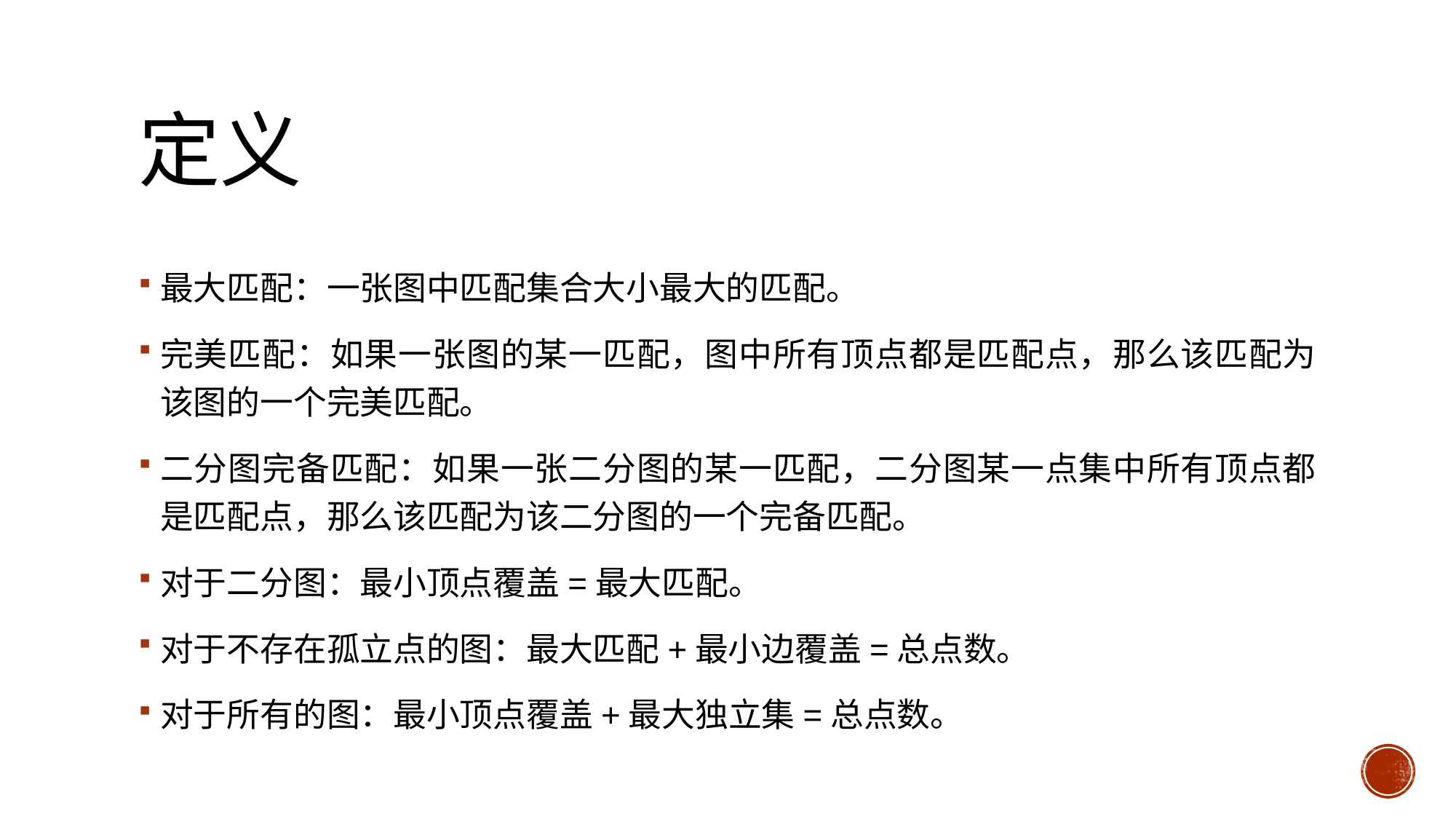

# 定义
最大匹配：一张图中匹配集合大小最大的匹配。
完美匹配：如果一张图的某一匹配，图中所有顶点都是匹配点，那么该匹配为该图的一个完美匹配。
二分图完备匹配：如果一张二分图的某一匹配，二分图某一点集中所有顶点都是匹配点，那么该匹配为该二分图的一个完备匹配。
对于二分图：最小顶点覆盖=最大匹配。
对于不存在孤立点的图：最大匹配+最小边覆盖=总点数。
对于所有的图：最小顶点覆盖+最大独立集=总点数。